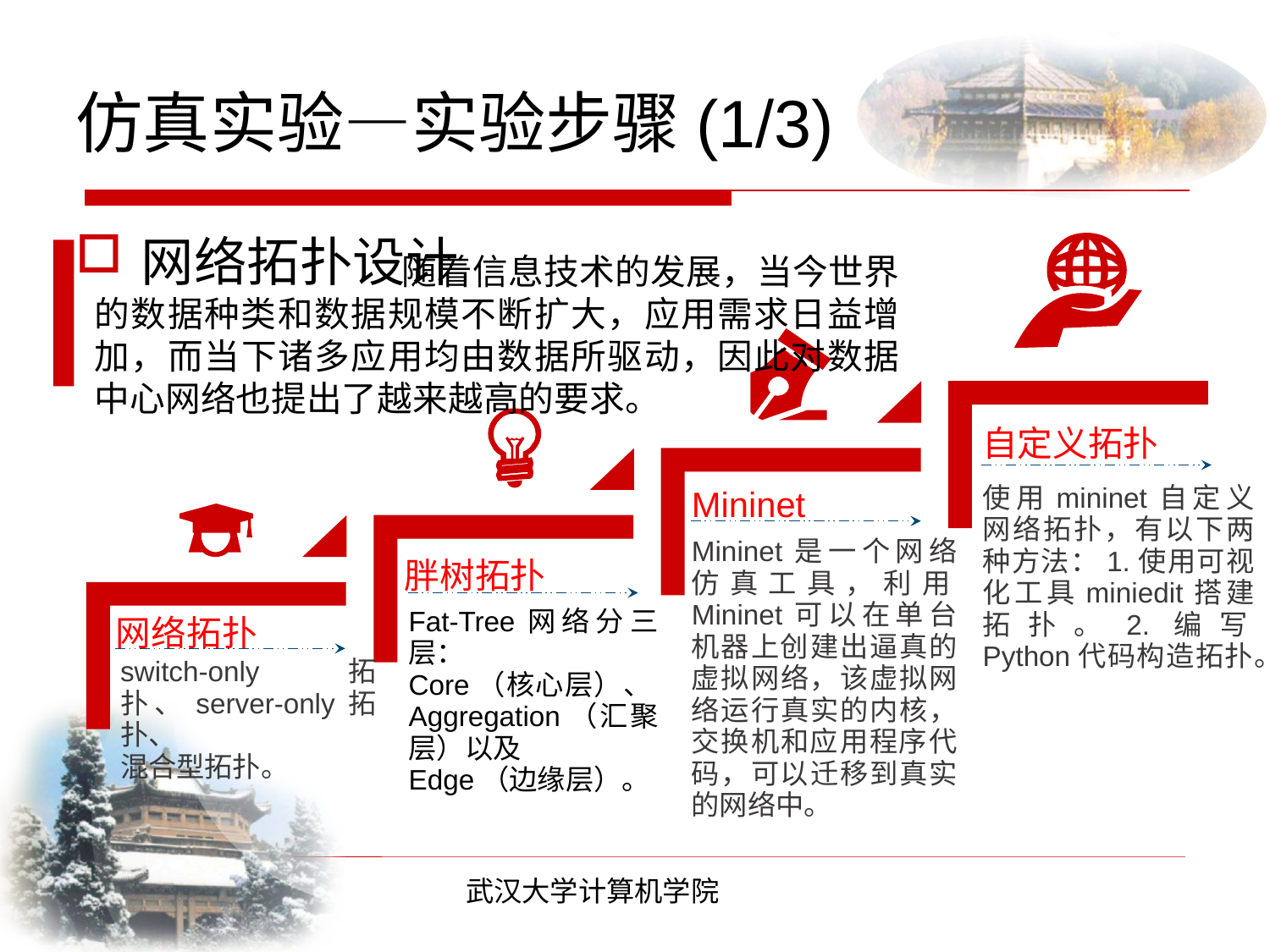

# 仿真实验—实验步骤(1/3)
网络拓扑设计

                                     随着信息技术的发展，当今世界的数据种类和数据规模不断扩大，应用需求日益增加，而当下诸多应用均由数据所驱动，因此对数据中心网络也提出了越来越高的要求。

自定义拓扑
使用mininet自定义网络拓扑，有以下两种方法：1.使用可视化工具miniedit搭建拓扑。2.编写Python代码构造拓扑。

Mininet
Mininet是一个网络仿真工具，利用Mininet可以在单台机器上创建出逼真的虚拟网络，该虚拟网络运行真实的内核，交换机和应用程序代码，可以迁移到真实的网络中。

胖树拓扑
Fat-Tree网络分三层：
Core（核心层）、Aggregation（汇聚层）以及
Edge（边缘层）。
网络拓扑
switch-only拓扑、server-only拓扑、
混合型拓扑。
武汉大学计算机学院